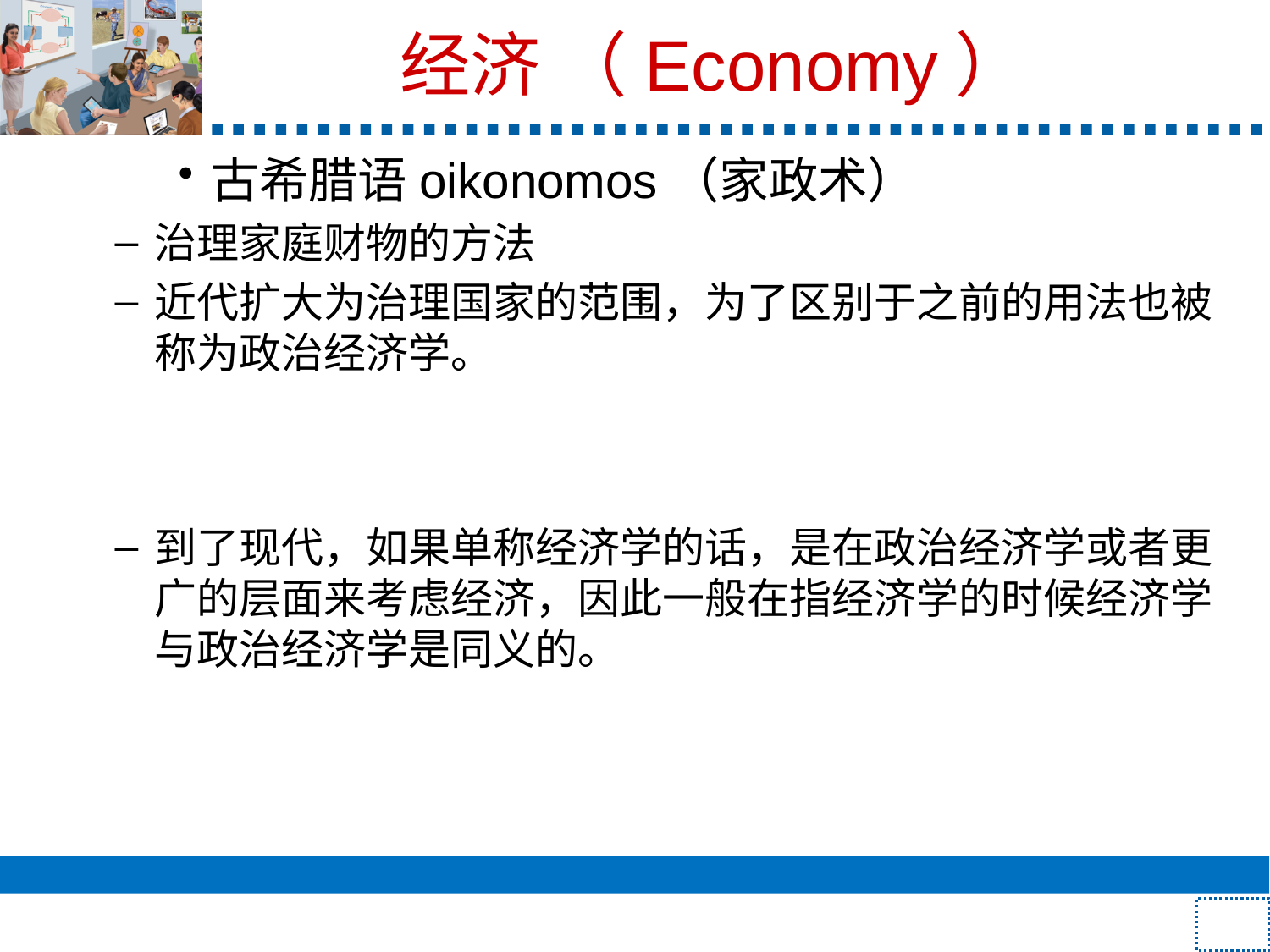

# 经济 （Economy）
古希腊语oikonomos（家政术）
治理家庭财物的方法
近代扩大为治理国家的范围，为了区别于之前的用法也被称为政治经济学。

到了现代，如果单称经济学的话，是在政治经济学或者更广的层面来考虑经济，因此一般在指经济学的时候经济学与政治经济学是同义的。

12